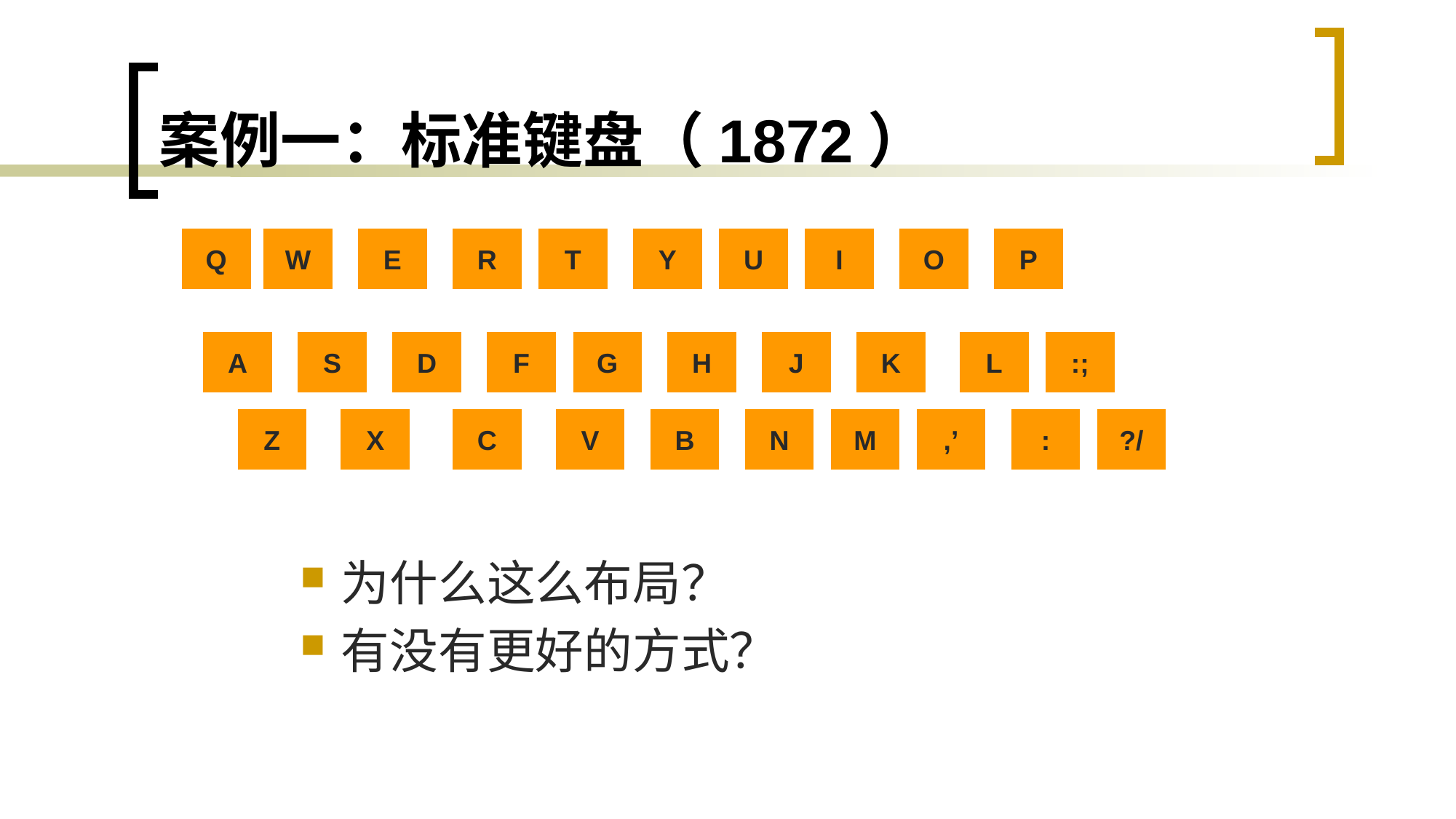

# 案例一：标准键盘（1872）
Q
W
E
R
T
Y
U
I
O
P
A
S
D
F
G
H
J
K
L
:;
Z
X
C
V
B
N
M
,’
:
?/
为什么这么布局？
有没有更好的方式？